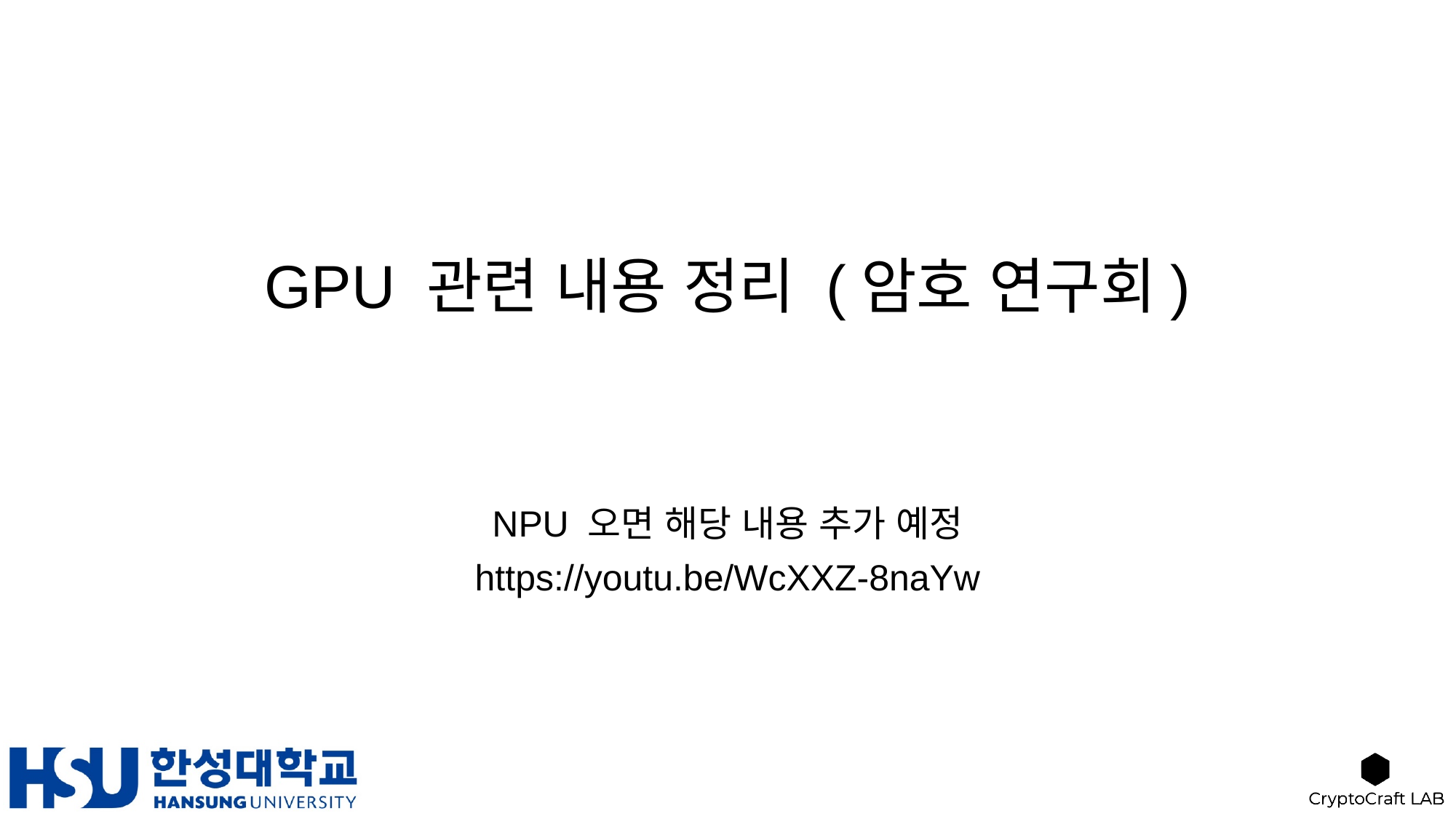

# GPU 관련 내용 정리 (암호 연구회)
NPU 오면 해당 내용 추가 예정
https://youtu.be/WcXXZ-8naYw